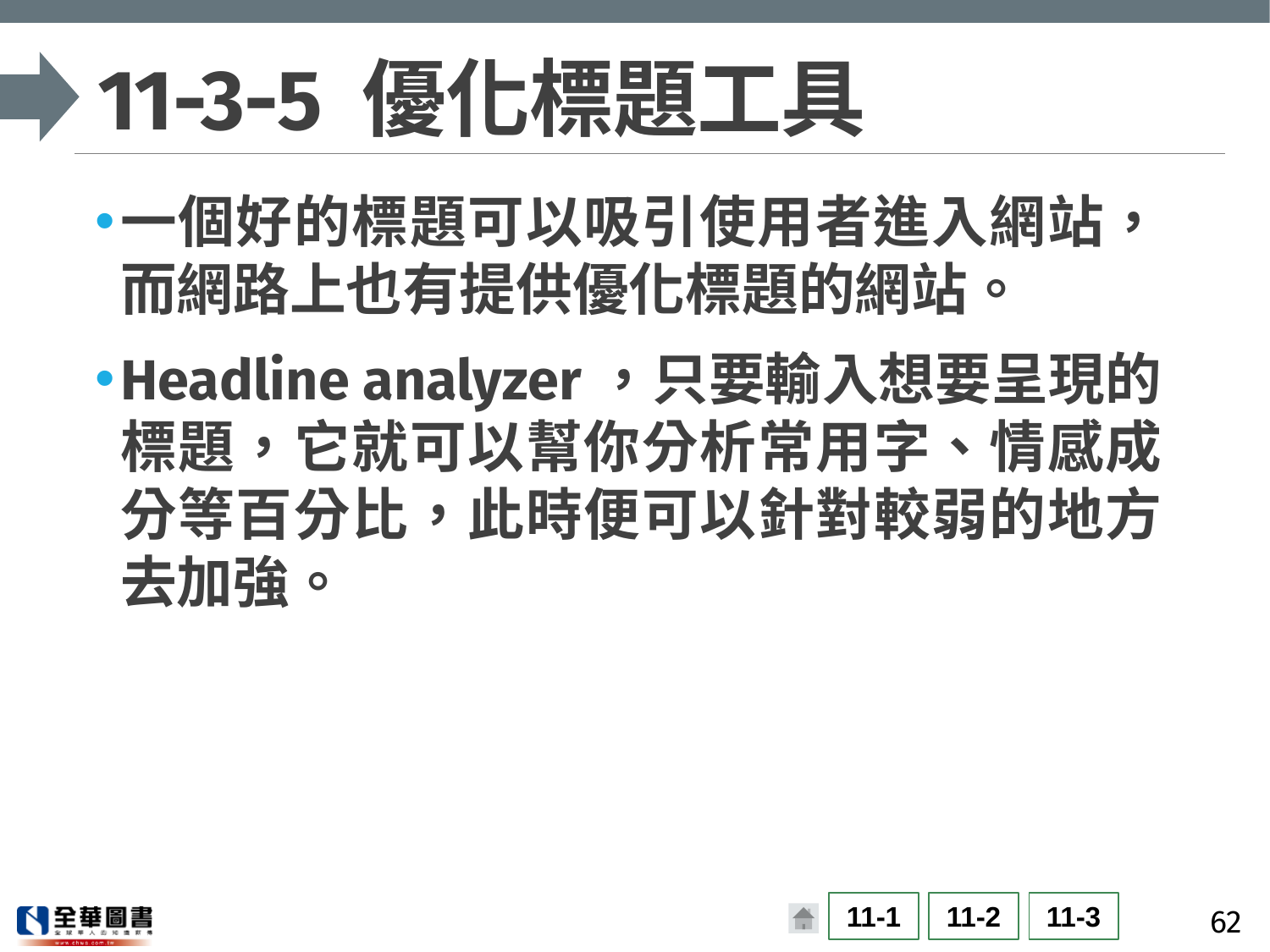

# 11-3-5 優化標題工具
一個好的標題可以吸引使用者進入網站，而網路上也有提供優化標題的網站。
Headline analyzer，只要輸入想要呈現的標題，它就可以幫你分析常用字、情感成分等百分比，此時便可以針對較弱的地方去加強。
62